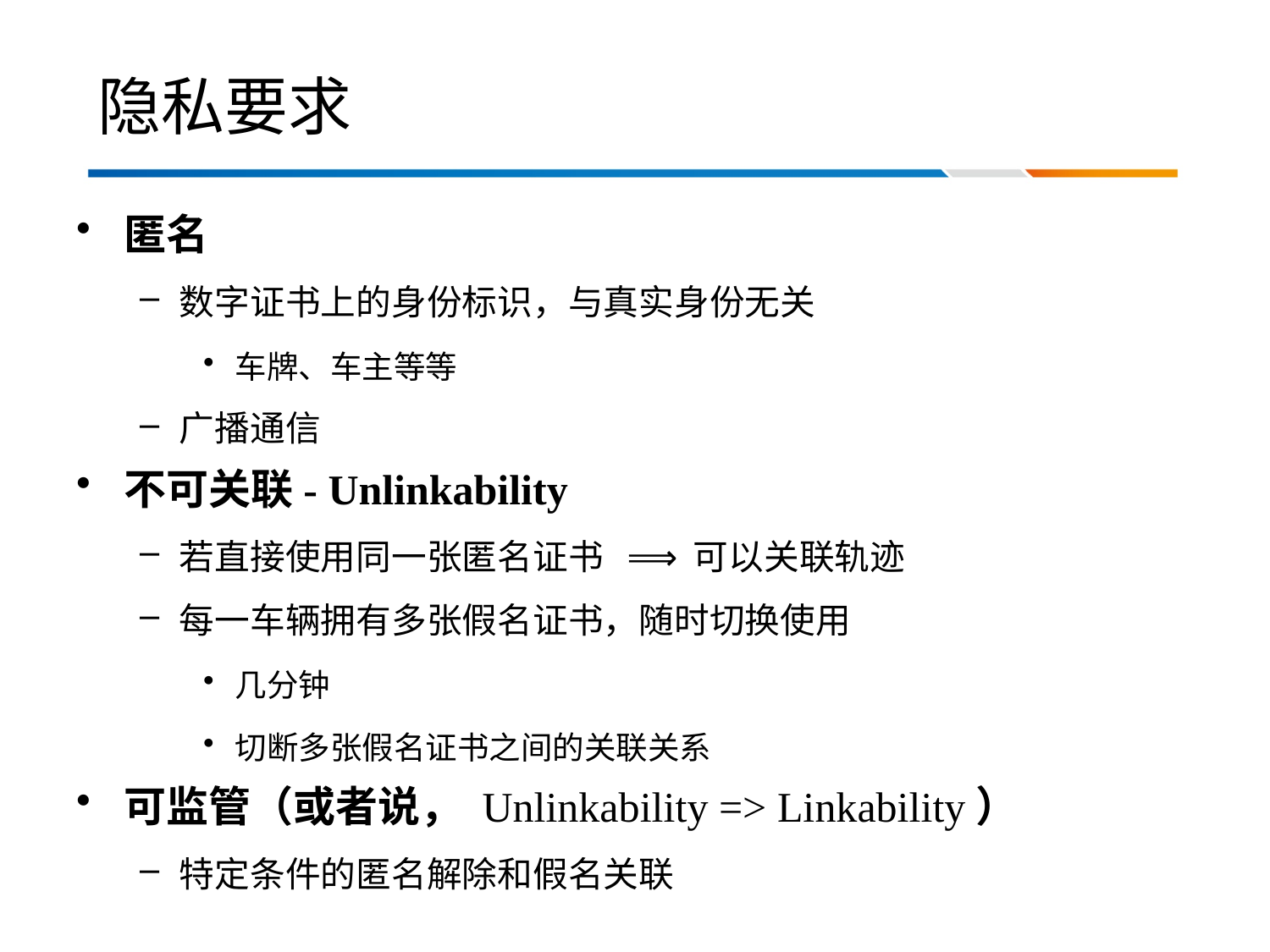

# 隐私要求
匿名
数字证书上的身份标识，与真实身份无关
车牌、车主等等
广播通信
不可关联- Unlinkability
若直接使用同一张匿名证书   ⟹  可以关联轨迹
每一车辆拥有多张假名证书，随时切换使用
几分钟
切断多张假名证书之间的关联关系
可监管（或者说， Unlinkability => Linkability）
特定条件的匿名解除和假名关联